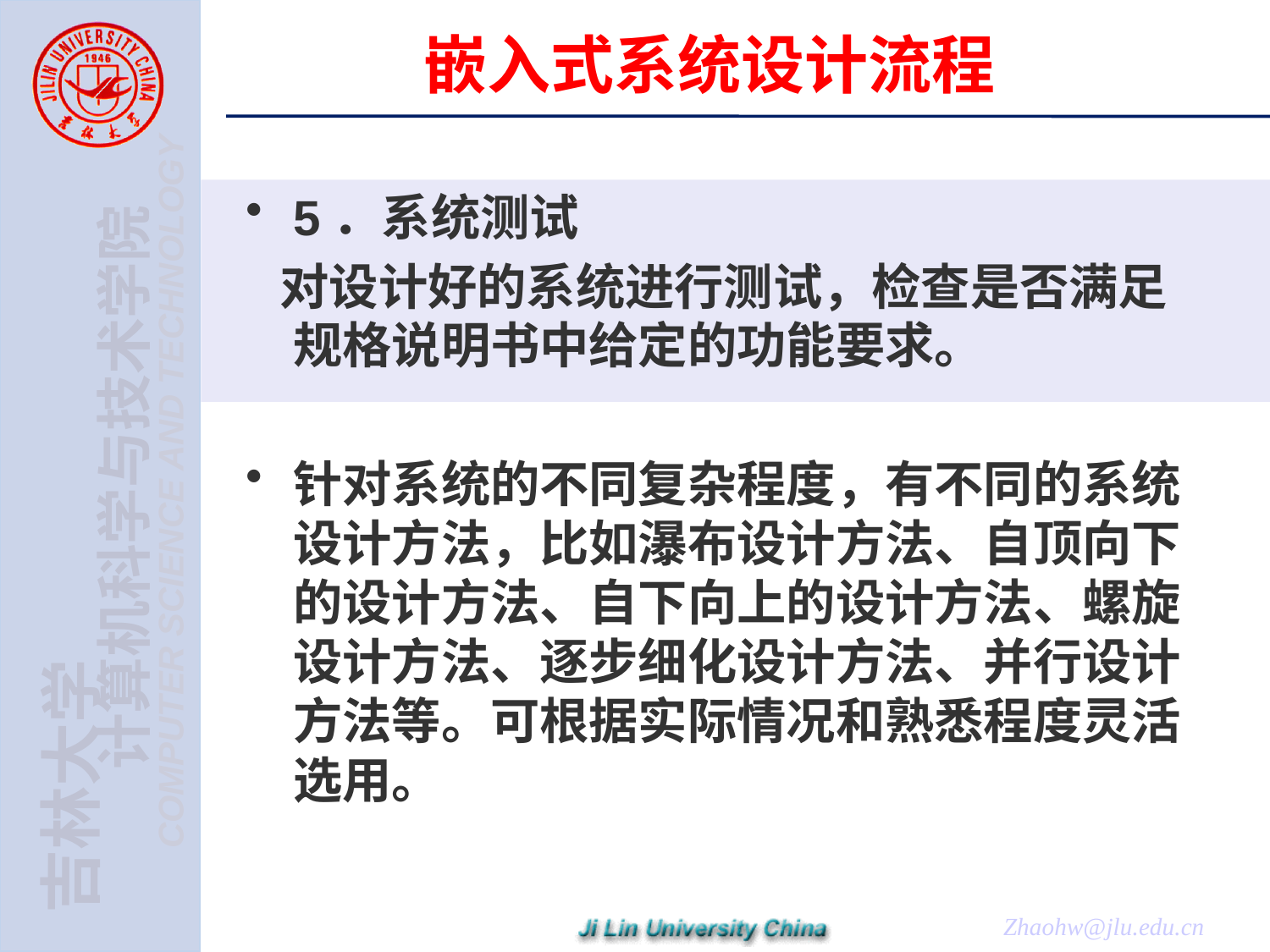

# 嵌入式系统设计流程

5．系统测试
  对设计好的系统进行测试，检查是否满足规格说明书中给定的功能要求。

针对系统的不同复杂程度，有不同的系统设计方法，比如瀑布设计方法、自顶向下的设计方法、自下向上的设计方法、螺旋设计方法、逐步细化设计方法、并行设计方法等。可根据实际情况和熟悉程度灵活选用。